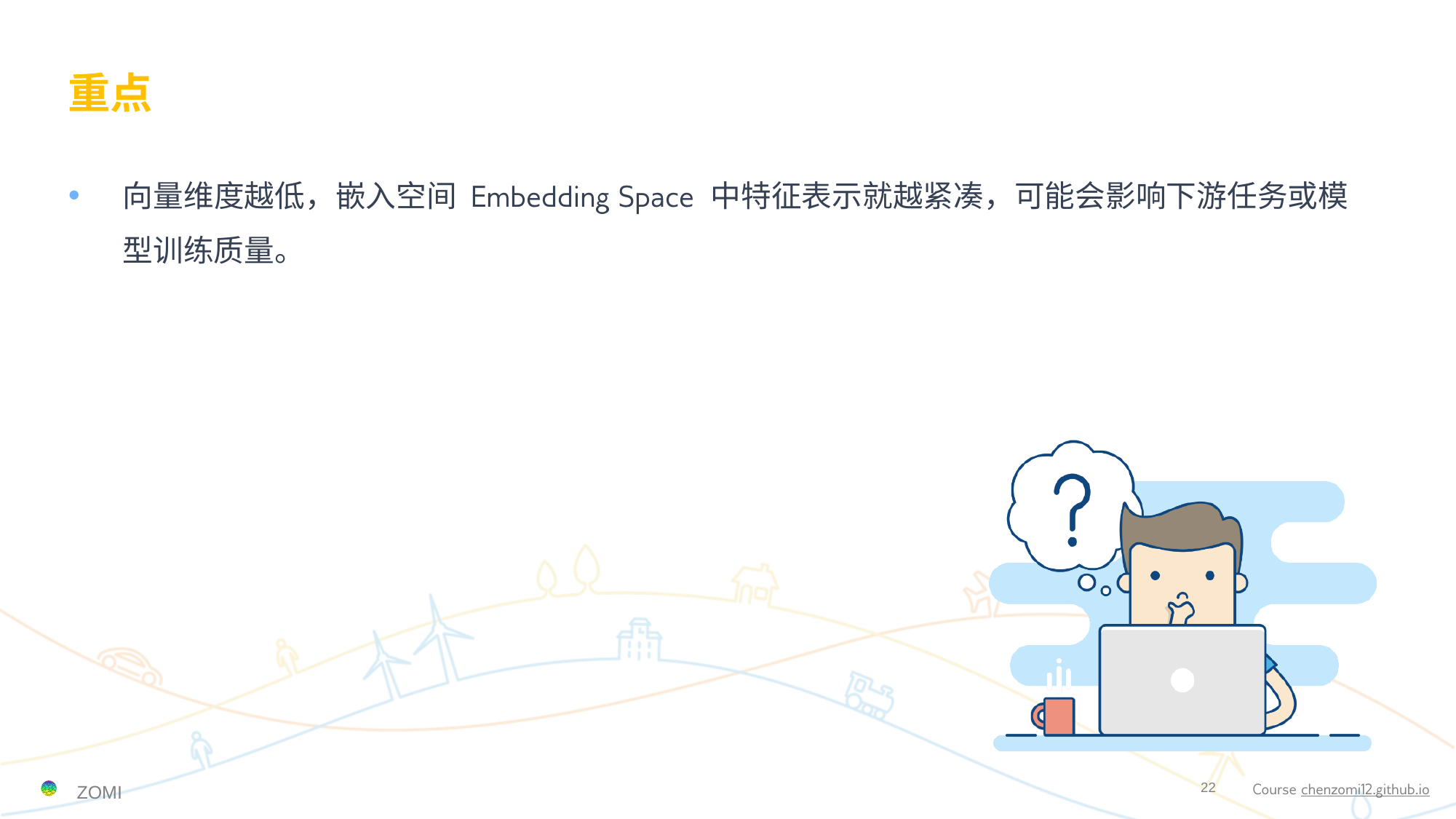

# 重点
向量维度越低，嵌入空间 Embedding Space 中特征表示就越紧凑，可能会影响下游任务或模型训练质量。